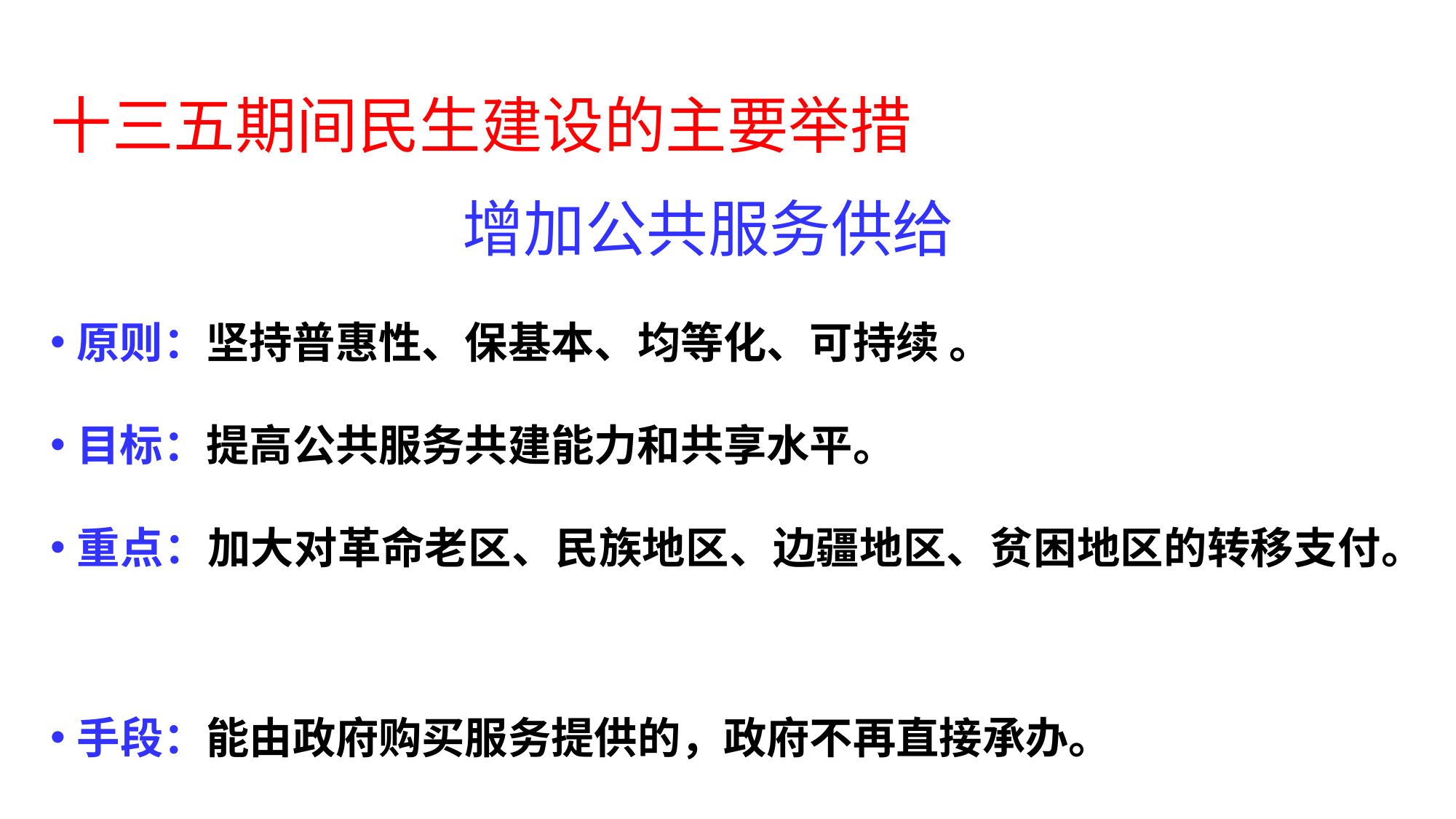

十三五期间民生建设的主要举措
增加公共服务供给
原则：坚持普惠性、保基本、均等化、可持续 。
目标：提高公共服务共建能力和共享水平。
重点：加大对革命老区、民族地区、边疆地区、贫困地区的转移支付。
手段：能由政府购买服务提供的，政府不再直接承办。